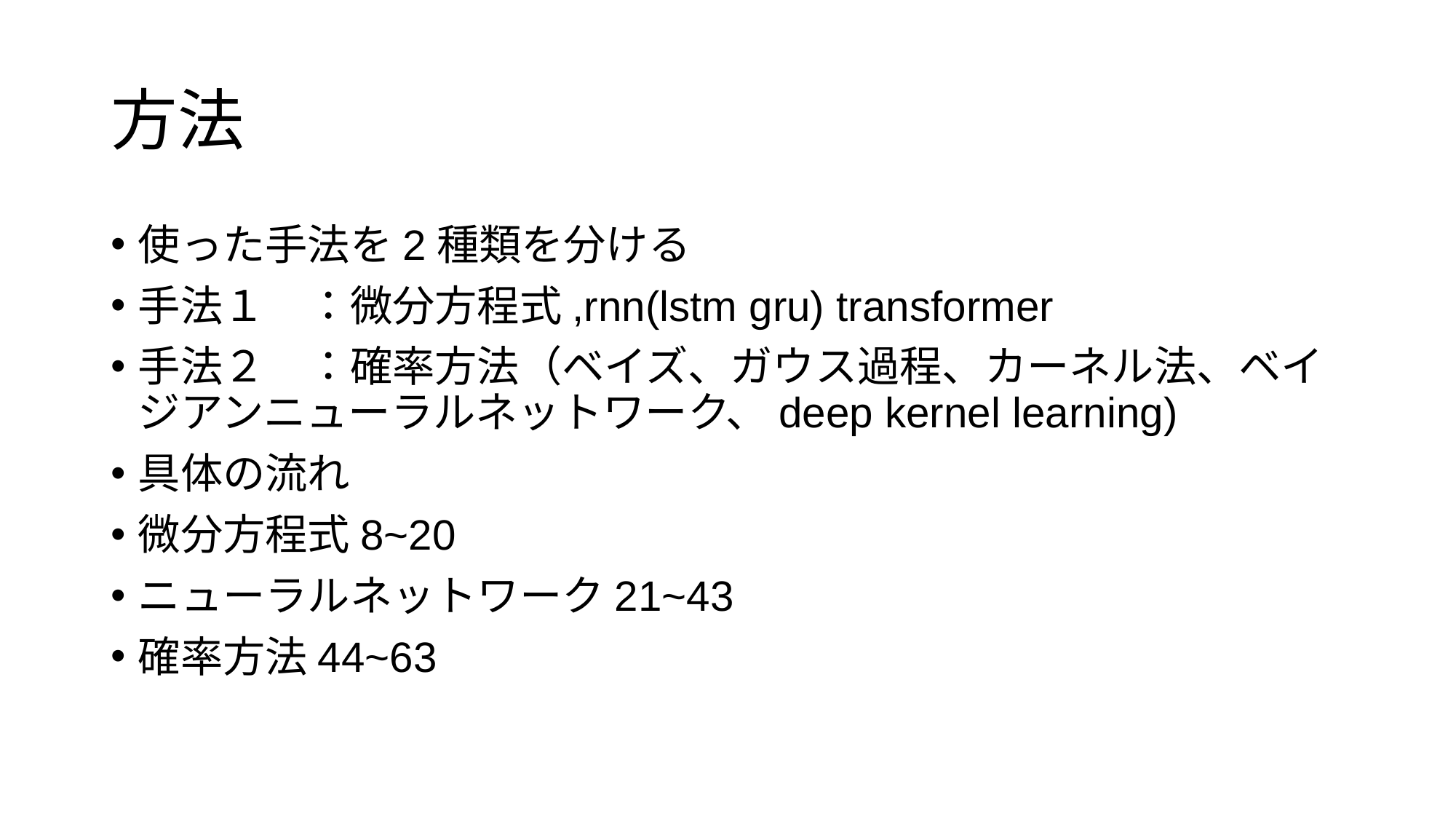

# 方法
使った手法を2種類を分ける
手法１　：微分方程式,rnn(lstm gru) transformer
手法２　：確率方法（ベイズ、ガウス過程、カーネル法、ベイジアンニューラルネットワーク、deep kernel learning)
具体の流れ
微分方程式8~20
ニューラルネットワーク21~43
確率方法44~63